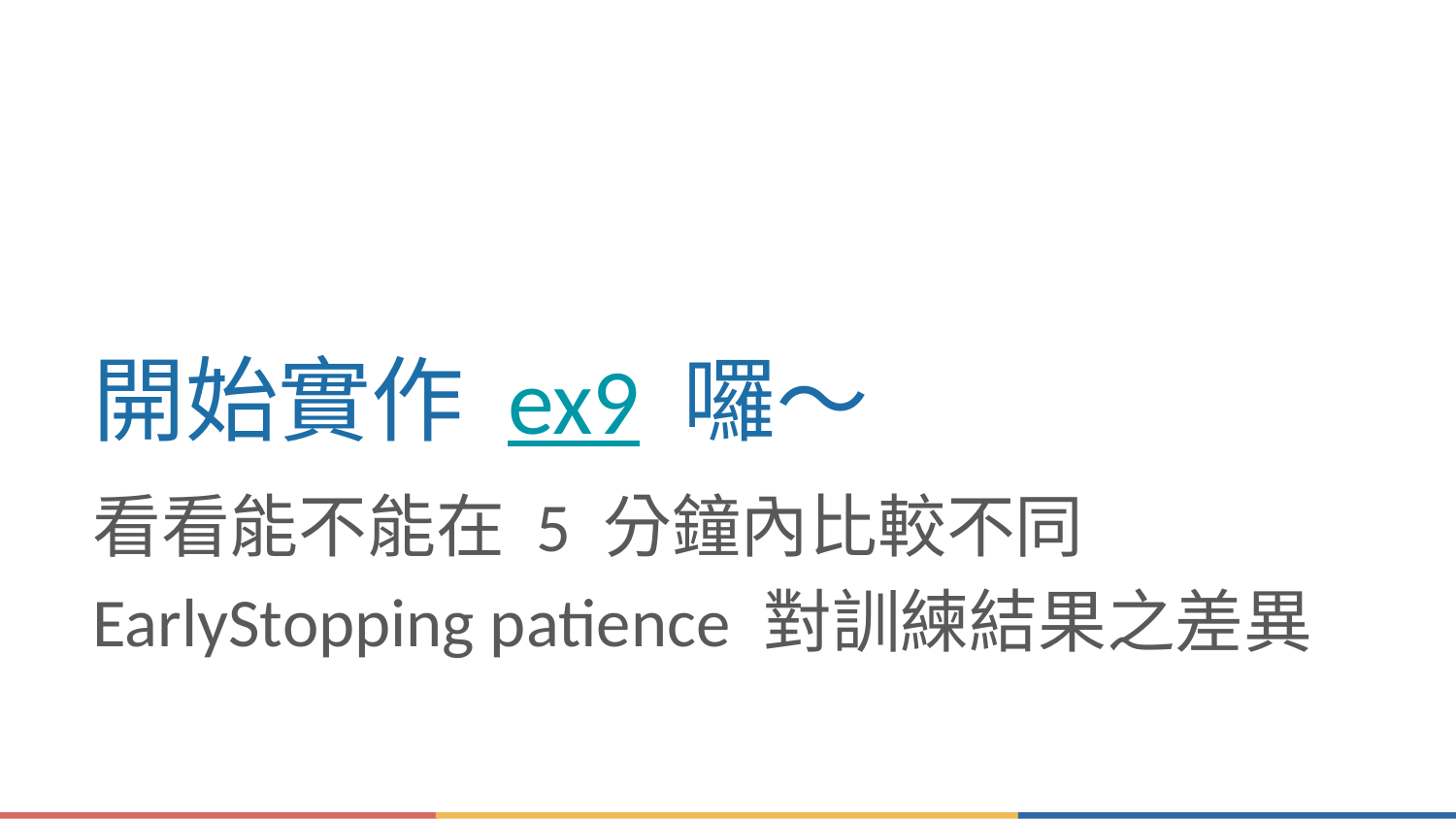

# 開始實作 ex9 囉～
看看能不能在 5 分鐘內比較不同  EarlyStopping patience 對訓練結果之差異